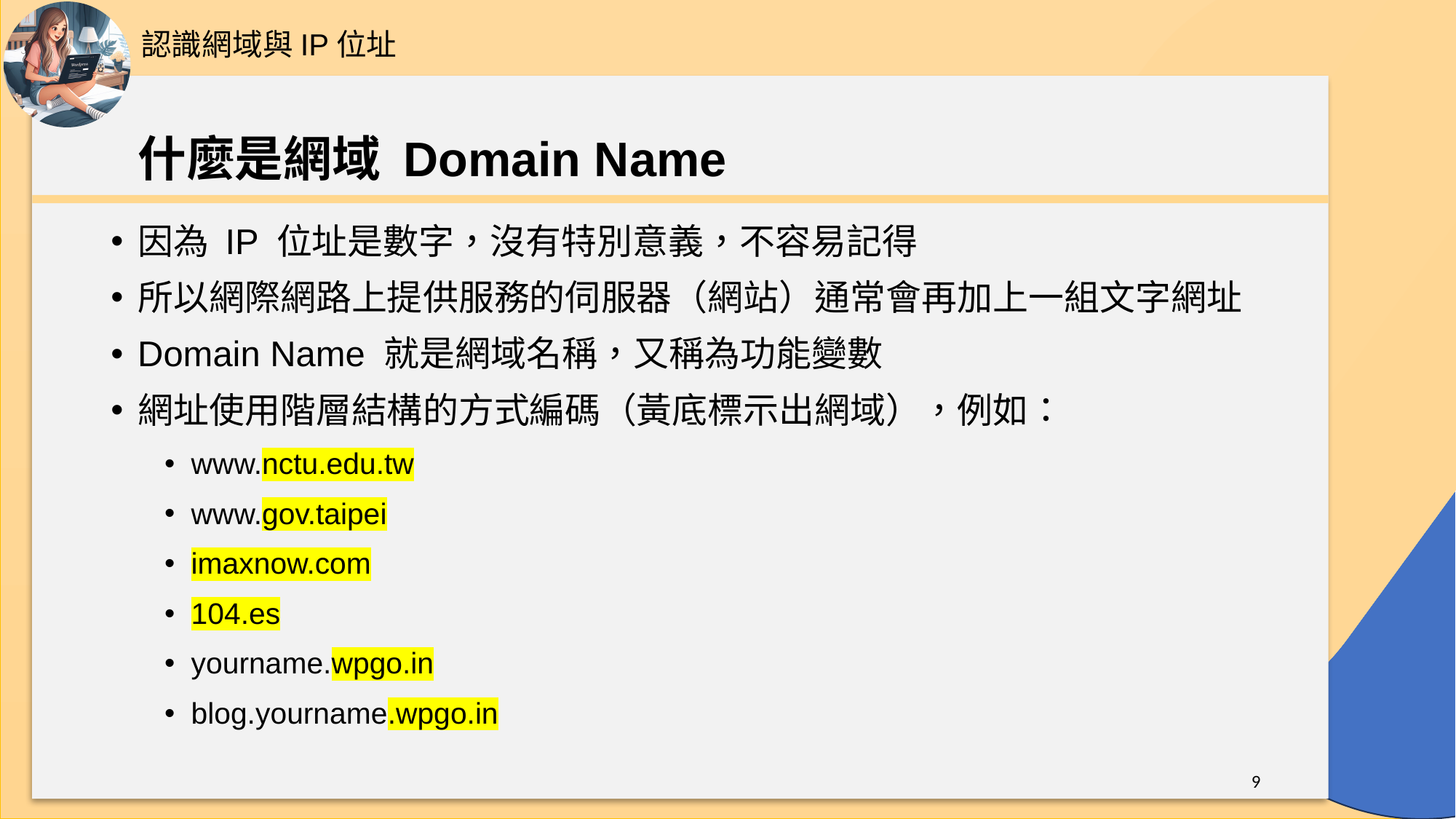

認識網域與IP位址

# 什麼是網域 Domain Name

因為 IP 位址是數字，沒有特別意義，不容易記得
所以網際網路上提供服務的伺服器（網站）通常會再加上一組文字網址
Domain Name 就是網域名稱，又稱為功能變數
網址使用階層結構的方式編碼（黃底標示出網域），例如：
www.nctu.edu.tw
www.gov.taipei
imaxnow.com
104.es
yourname.wpgo.in
blog.yourname.wpgo.in
9